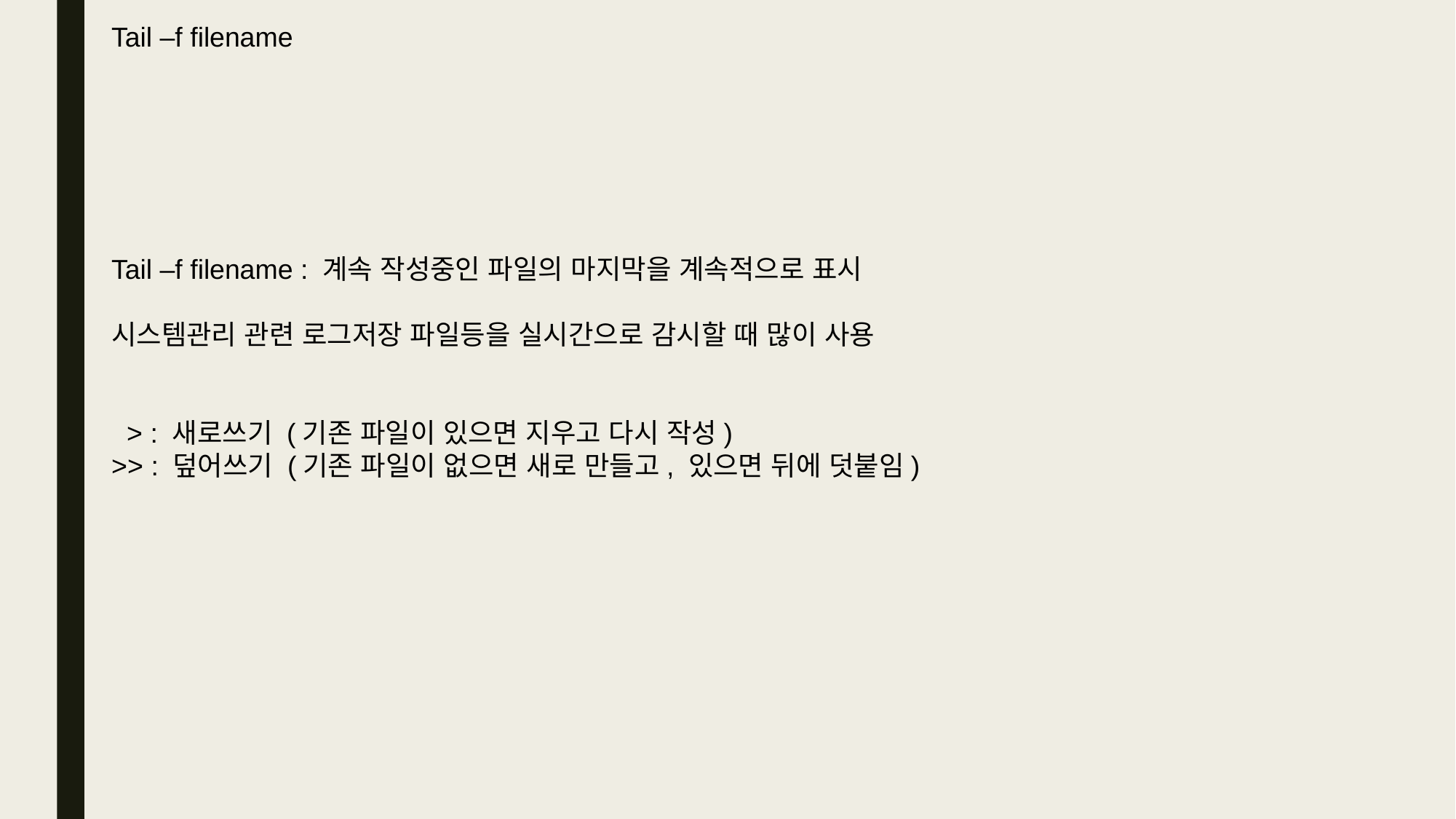

Tail –f filename
Tail –f filename : 계속 작성중인 파일의 마지막을 계속적으로 표시

시스템관리 관련 로그저장 파일등을 실시간으로 감시할 때 많이 사용

  > : 새로쓰기 (기존 파일이 있으면 지우고 다시 작성)
>> : 덮어쓰기 (기존 파일이 없으면 새로 만들고, 있으면 뒤에 덧붙임)